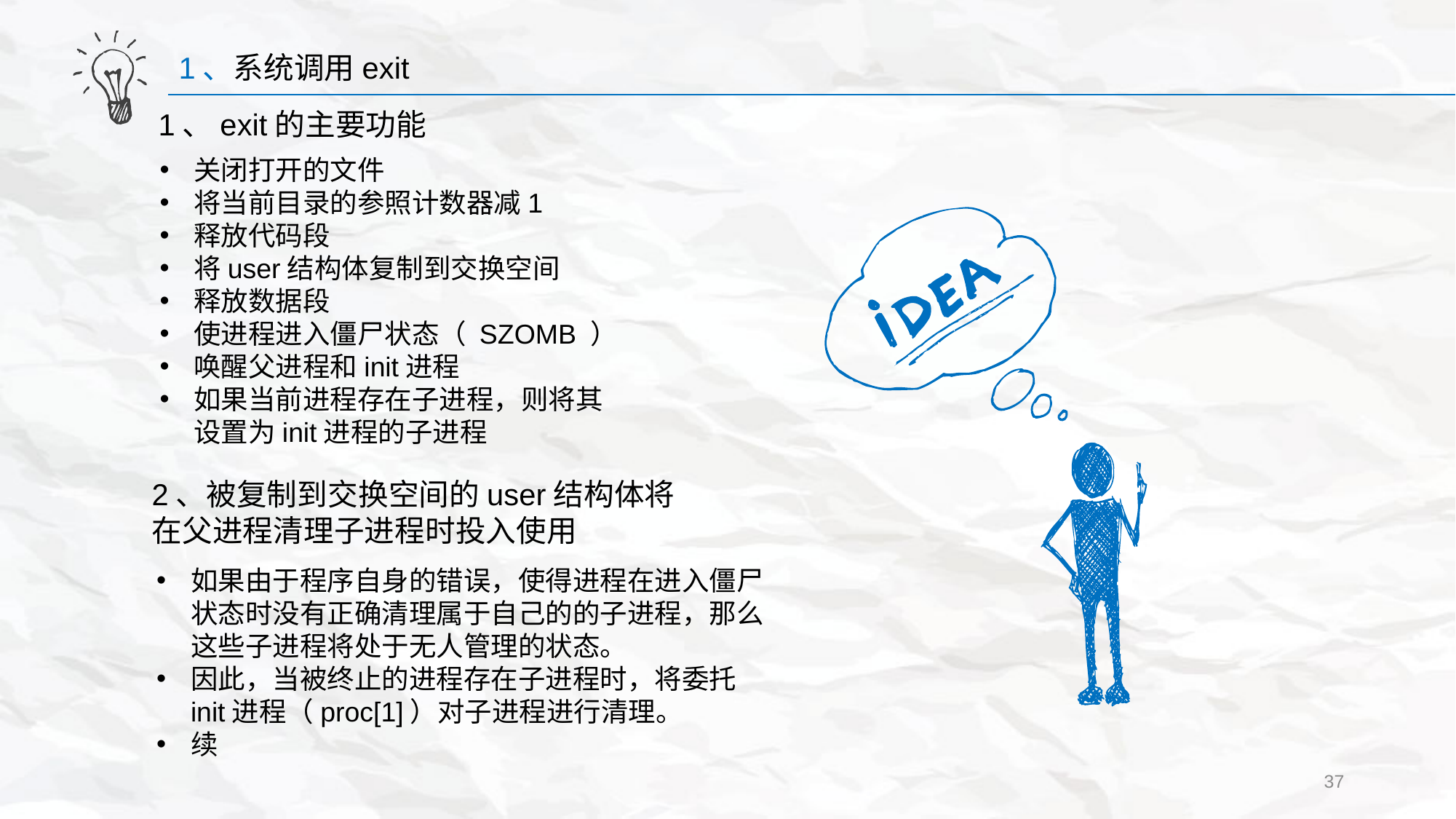

1、系统调用exit
1、exit的主要功能
关闭打开的文件
将当前目录的参照计数器减1
释放代码段
将user结构体复制到交换空间
释放数据段
使进程进入僵尸状态（ SZOMB ）
唤醒父进程和init进程
如果当前进程存在子进程，则将其设置为init进程的子进程

2、被复制到交换空间的user结构体将在父进程清理子进程时投入使用
如果由于程序自身的错误，使得进程在进入僵尸状态时没有正确清理属于自己的的子进程，那么这些子进程将处于无人管理的状态。
因此，当被终止的进程存在子进程时，将委托init进程（proc[1]）对子进程进行清理。
续
37